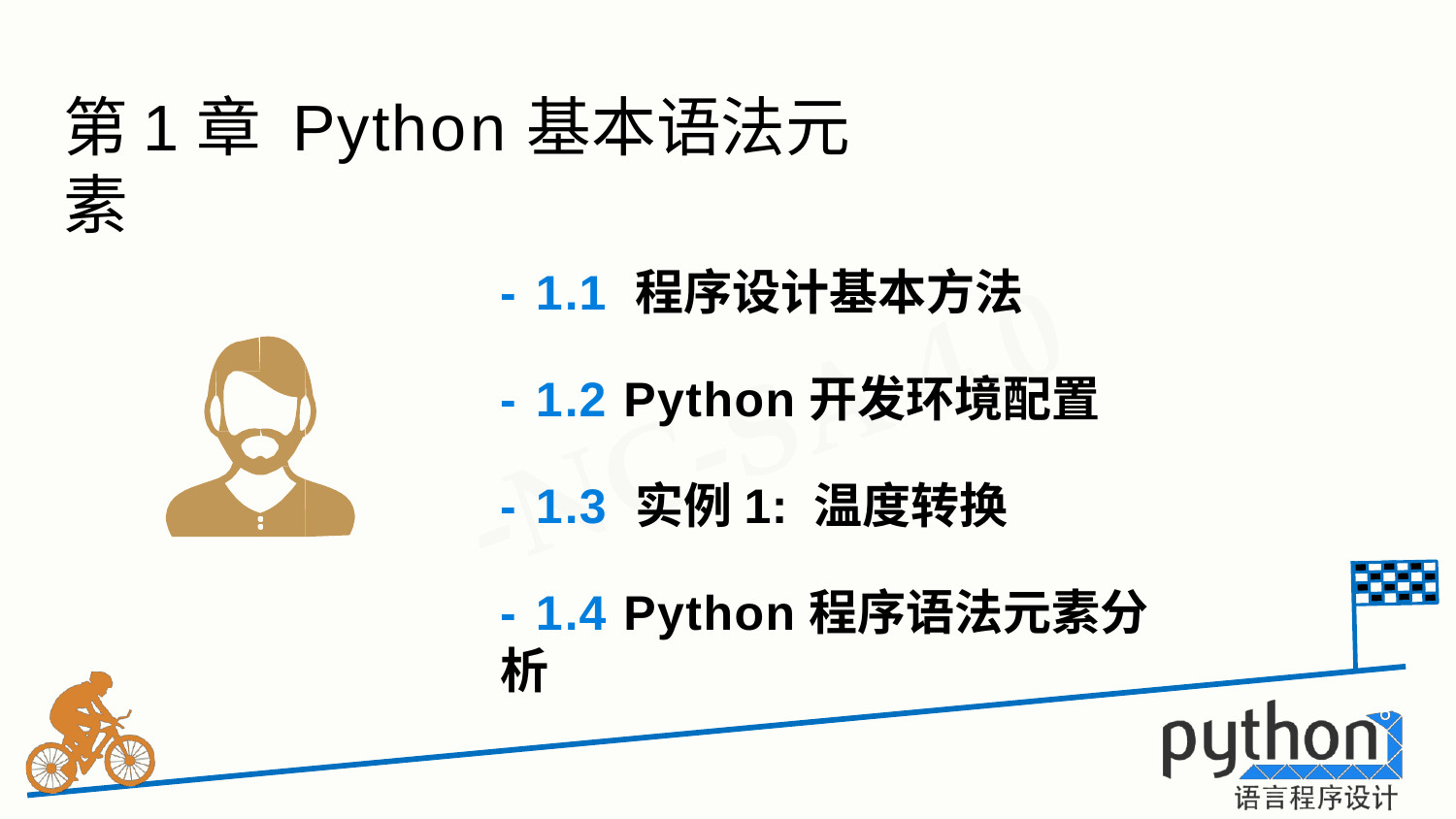

# 第1章 Python基本语法元素
- 1.1 程序设计基本方法

- 1.2 Python开发环境配置

- 1.3 实例1: 温度转换

- 1.4 Python程序语法元素分析